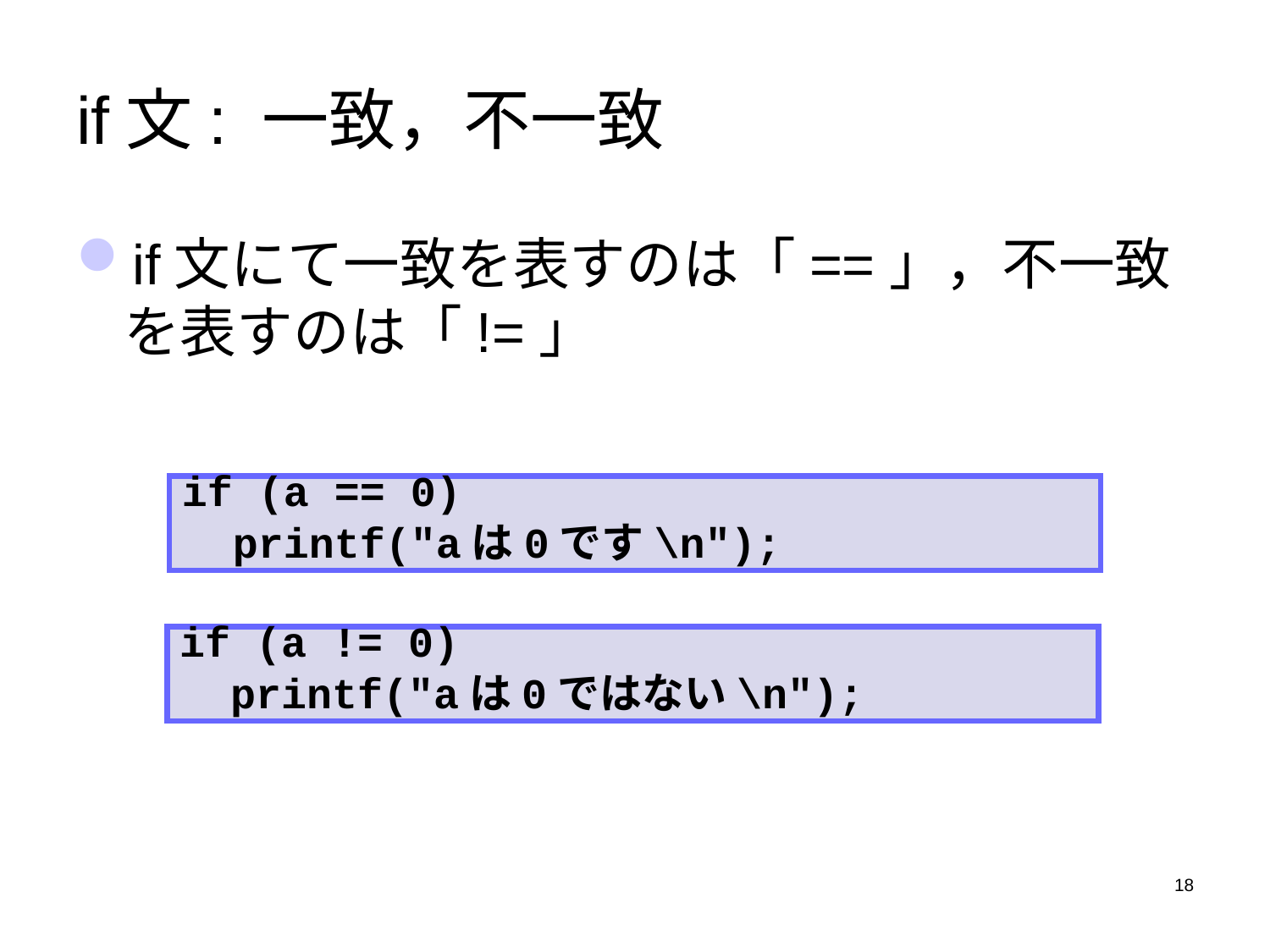

# if文: 一致，不一致
if文にて一致を表すのは「==」，不一致を表すのは「!=」

if (a == 0)
  printf("aは0です\n");
if (a != 0)
  printf("aは0ではない\n");
18